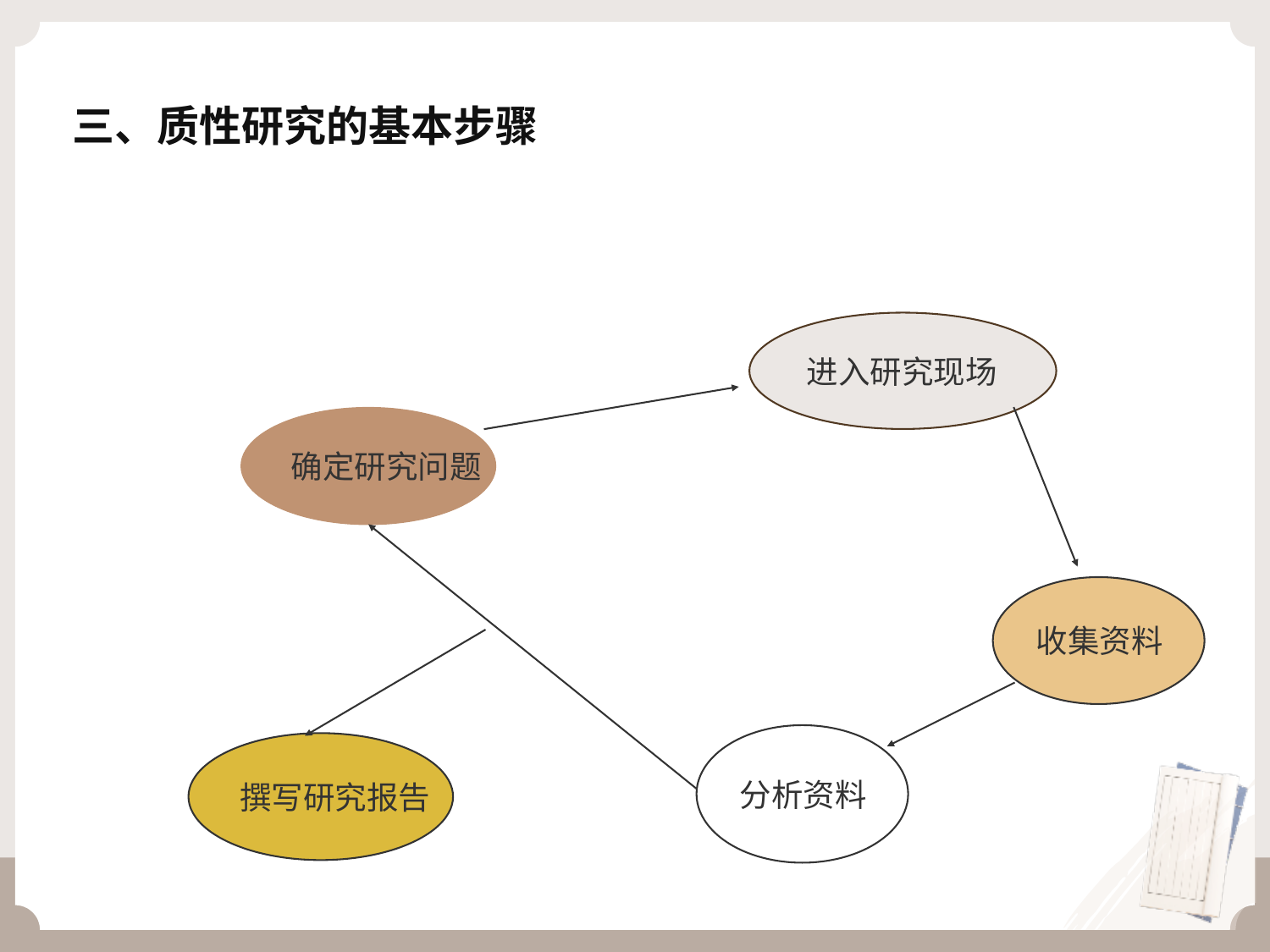

# 三、质性研究的基本步骤
进入研究现场

确定研究问题

收集资料

分析资料
撰写研究报告